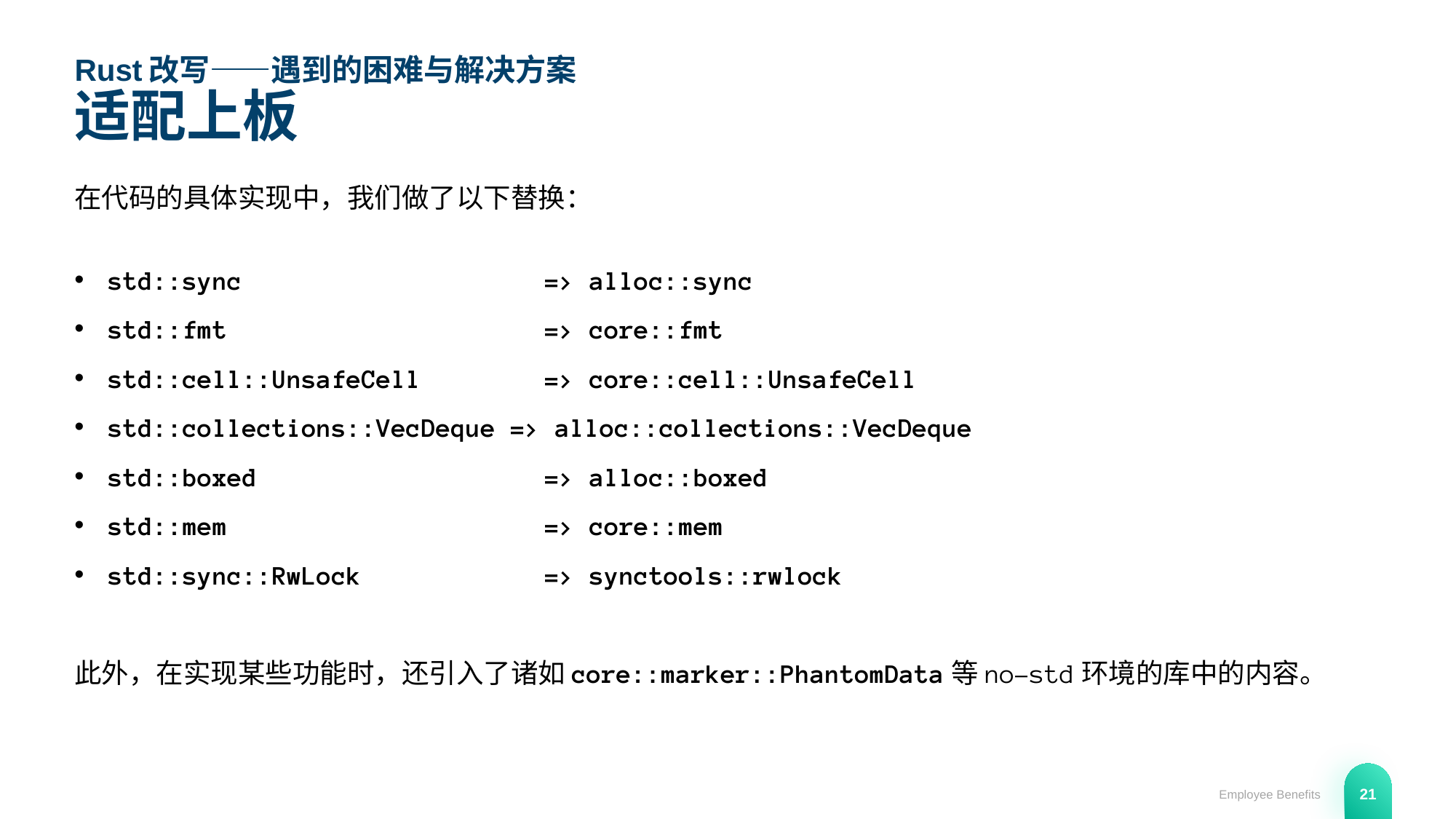

# Rust改写——遇到的困难与解决方案 适配上板
在代码的具体实现中，我们做了以下替换：

std::sync 			=> alloc::sync
std::fmt   			=> core::fmt
std::cell::UnsafeCell 	=> core::cell::UnsafeCell
std::collections::VecDeque => alloc::collections::VecDeque
std::boxed 			=> alloc::boxed
std::mem 			=> core::mem
std::sync::RwLock 		=> synctools::rwlock

此外，在实现某些功能时，还引入了诸如core::marker::PhantomData等no-std环境的库中的内容。